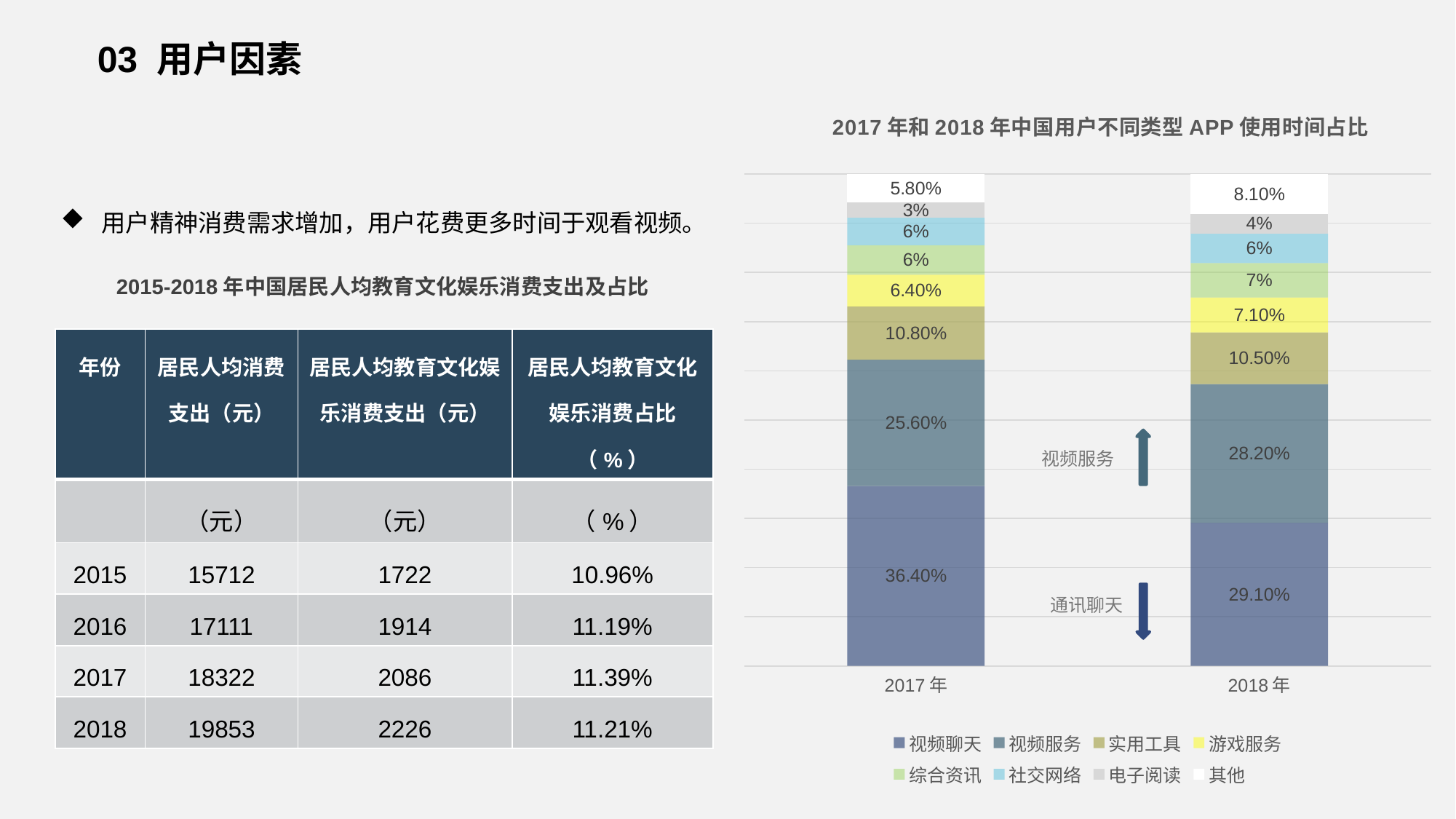

03 用户因素

### Chart: 2017年和2018年中国用户不同类型APP使用时间占比

| Category | 视频聊天 | 视频服务 | 实用工具 | 游戏服务 | 综合资讯 | 社交网络 | 电子阅读 | 其他 |
|---|---|---|---|---|---|---|---|---|
| 2017年 | 0.364 | 0.256 | 0.108 | 0.064 | 0.06 | 0.056 | 0.03 | 0.058 |
| 2018年 | 0.291 | 0.282 | 0.105 | 0.071 | 0.07 | 0.06 | 0.04 | 0.081 |
用户精神消费需求增加，用户花费更多时间于观看视频。
2015-2018年中国居民人均教育文化娱乐消费支出及占比
| 年份 | 居民人均消费支出（元） | 居民人均教育文化娱乐消费支出（元） | 居民人均教育文化娱乐消费占比（%） |
| --- | --- | --- | --- |
|  | （元） | （元） | （%） |
| 2015 | 15712 | 1722 | 10.96% |
| 2016 | 17111 | 1914 | 11.19% |
| 2017 | 18322 | 2086 | 11.39% |
| 2018 | 19853 | 2226 | 11.21% |

通讯聊天